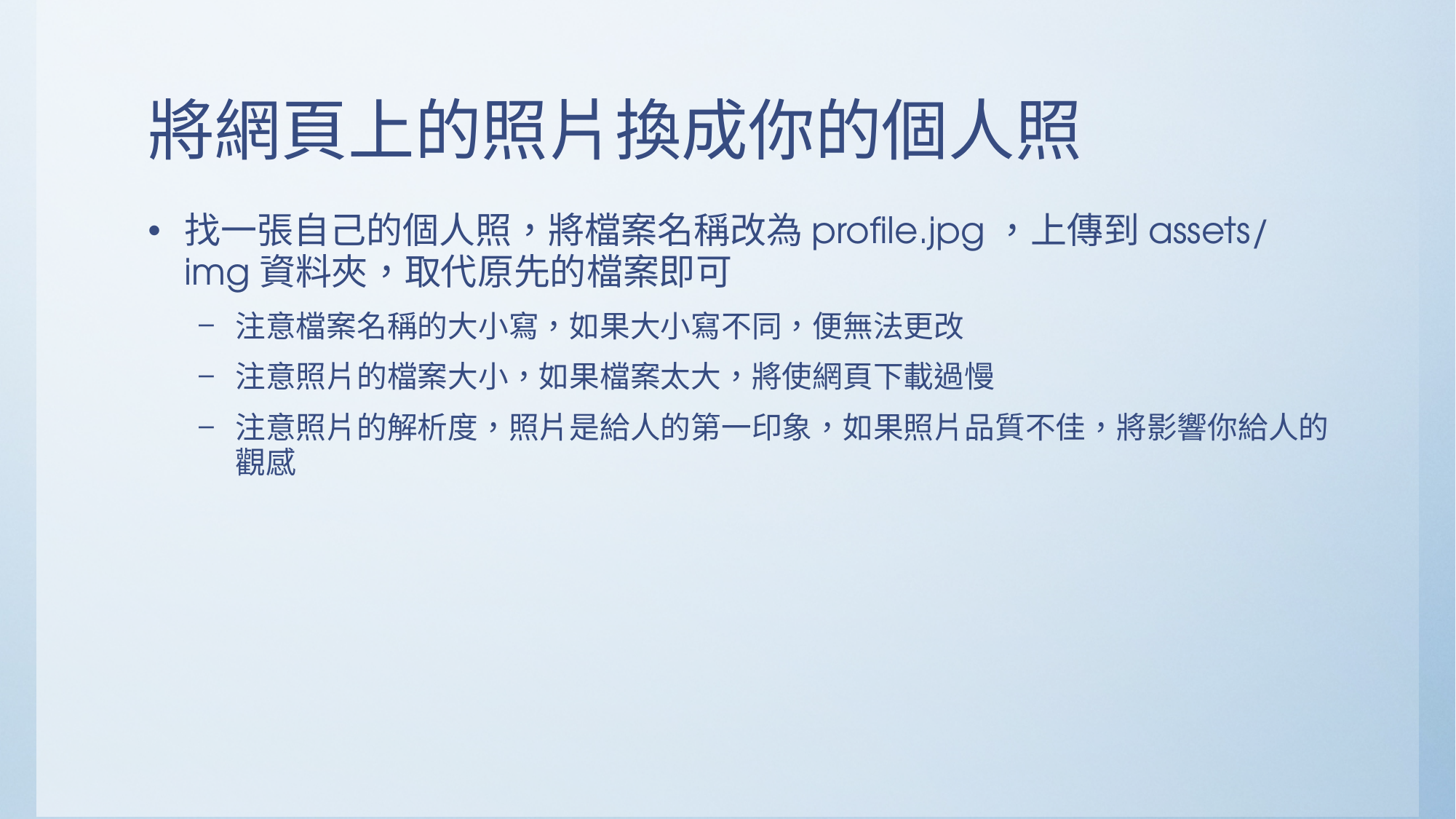

# 將網頁上的照片換成你的個人照
找一張自己的個人照，將檔案名稱改為profile.jpg，上傳到assets/img資料夾，取代原先的檔案即可
注意檔案名稱的大小寫，如果大小寫不同，便無法更改
注意照片的檔案大小，如果檔案太大，將使網頁下載過慢
注意照片的解析度，照片是給人的第一印象，如果照片品質不佳，將影響你給人的觀感